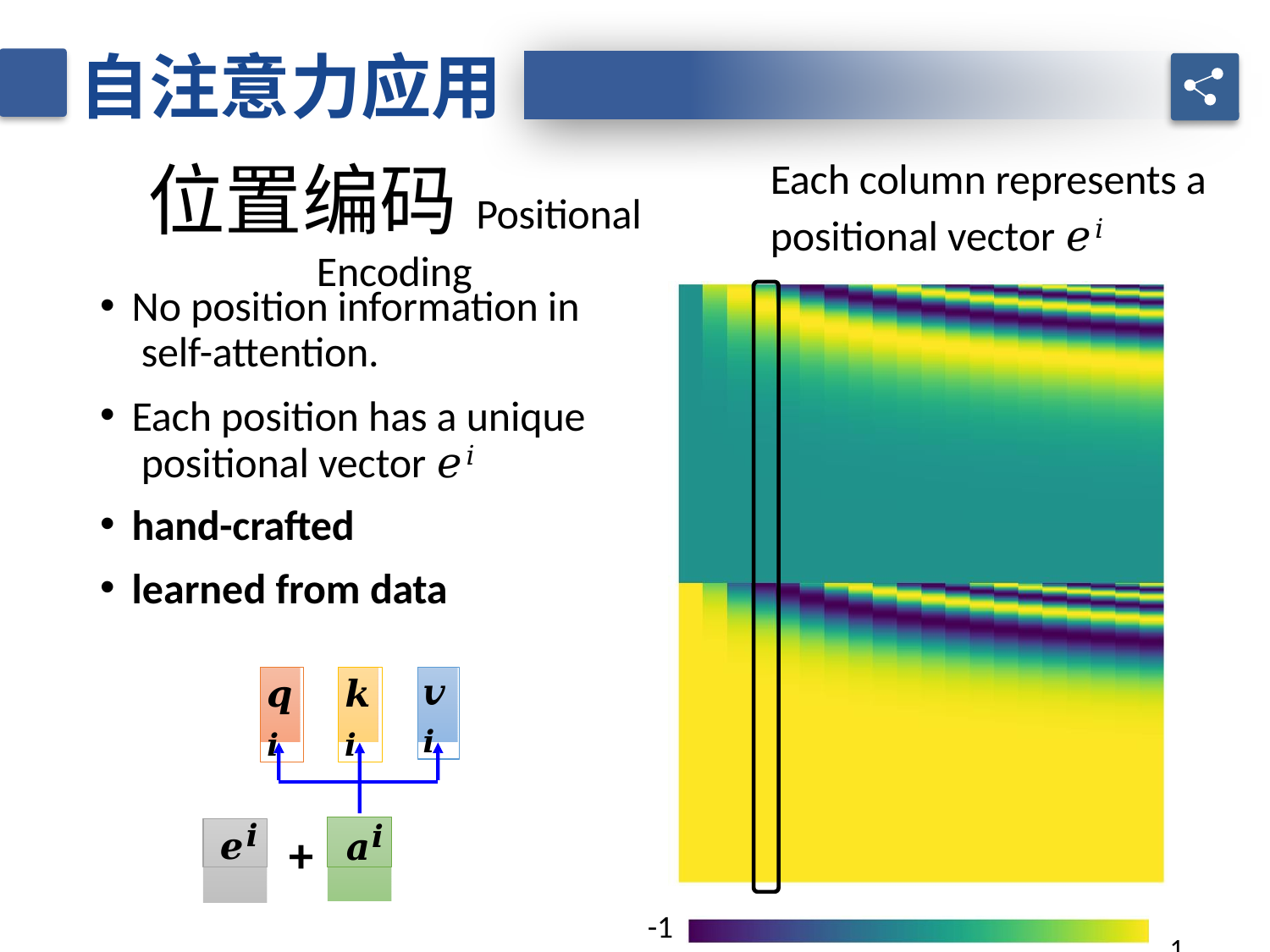

自注意力应用

位置编码Positional Encoding
Each column represents a
positional vector 𝑒𝑖
No position information in  self-attention.
Each position has a unique  positional vector 𝑒𝑖
hand-crafted
learned from data

𝒒𝒊

𝒌𝒊

𝒗𝒊

𝒂𝒊

𝒆𝒊
+
-1
1